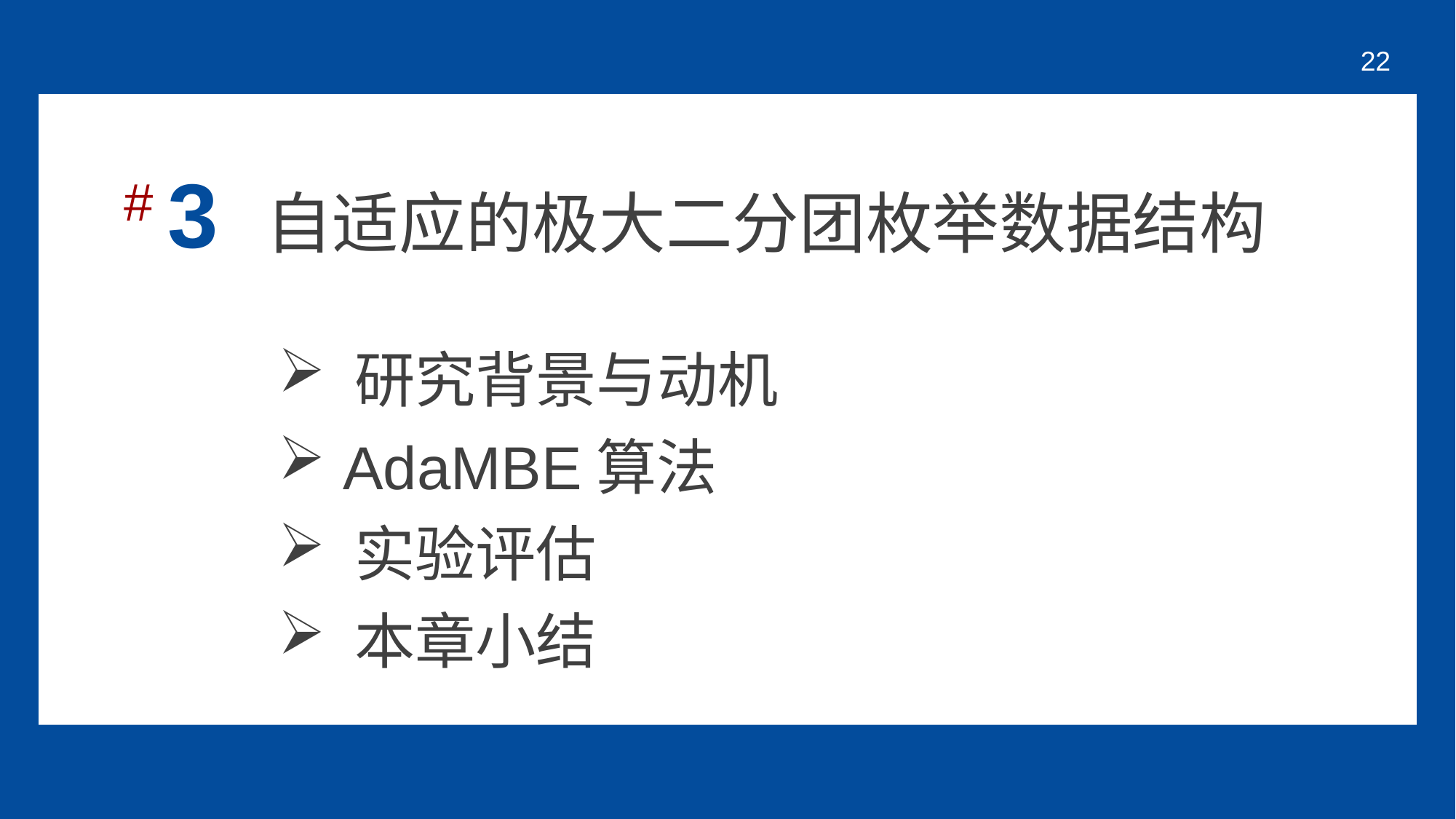

22

# 3 自适应的极大二分团枚举数据结构
 研究背景与动机
 AdaMBE算法
 实验评估
 本章小结